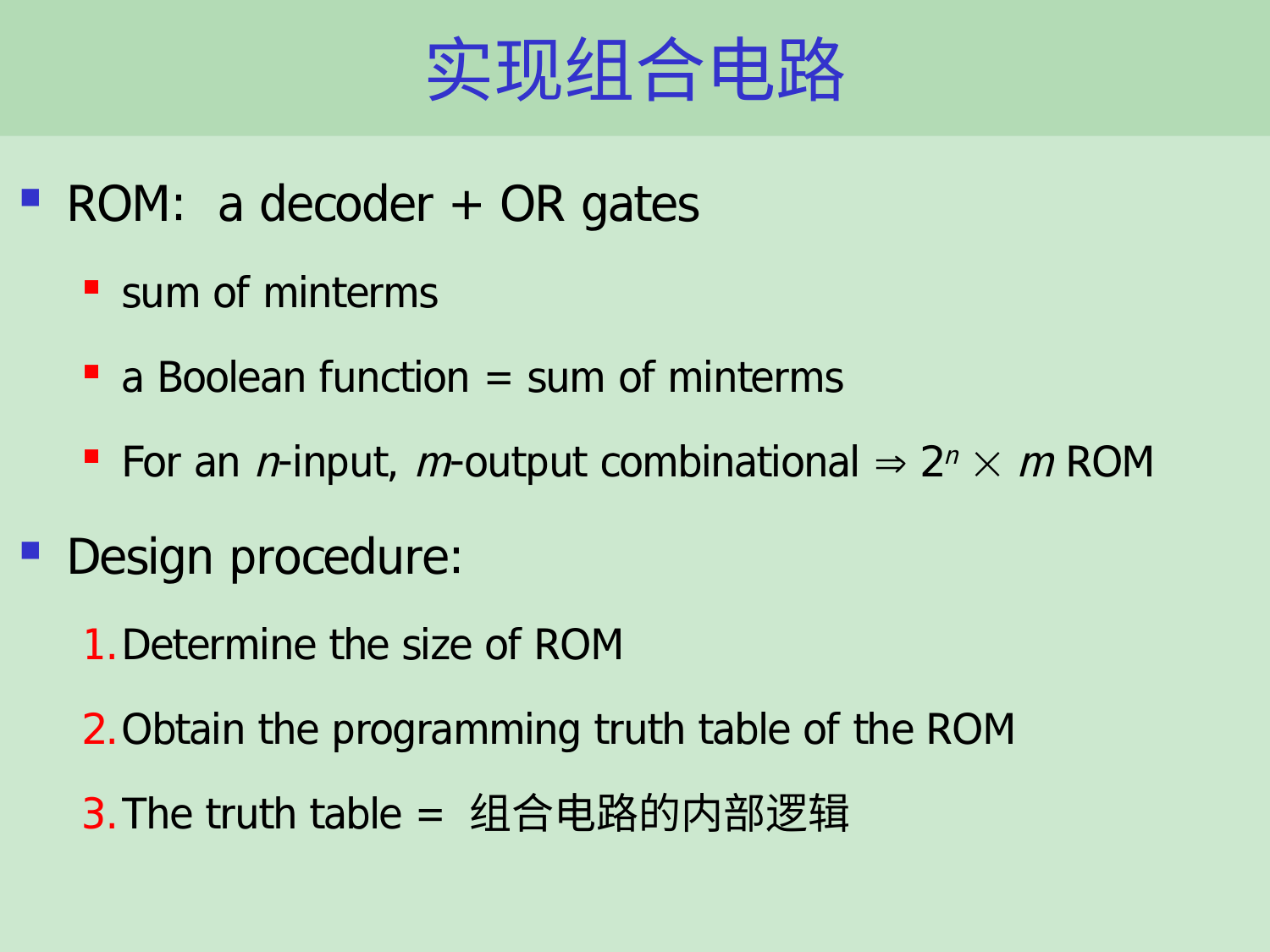

# 实现组合电路
ROM:  a decoder + OR gates
sum of minterms
a Boolean function = sum of minterms
For an n-input, m-output combinational ⇒ 2n × m ROM
Design procedure:
Determine the size of ROM
Obtain the programming truth table of the ROM
The truth table = 组合电路的内部逻辑